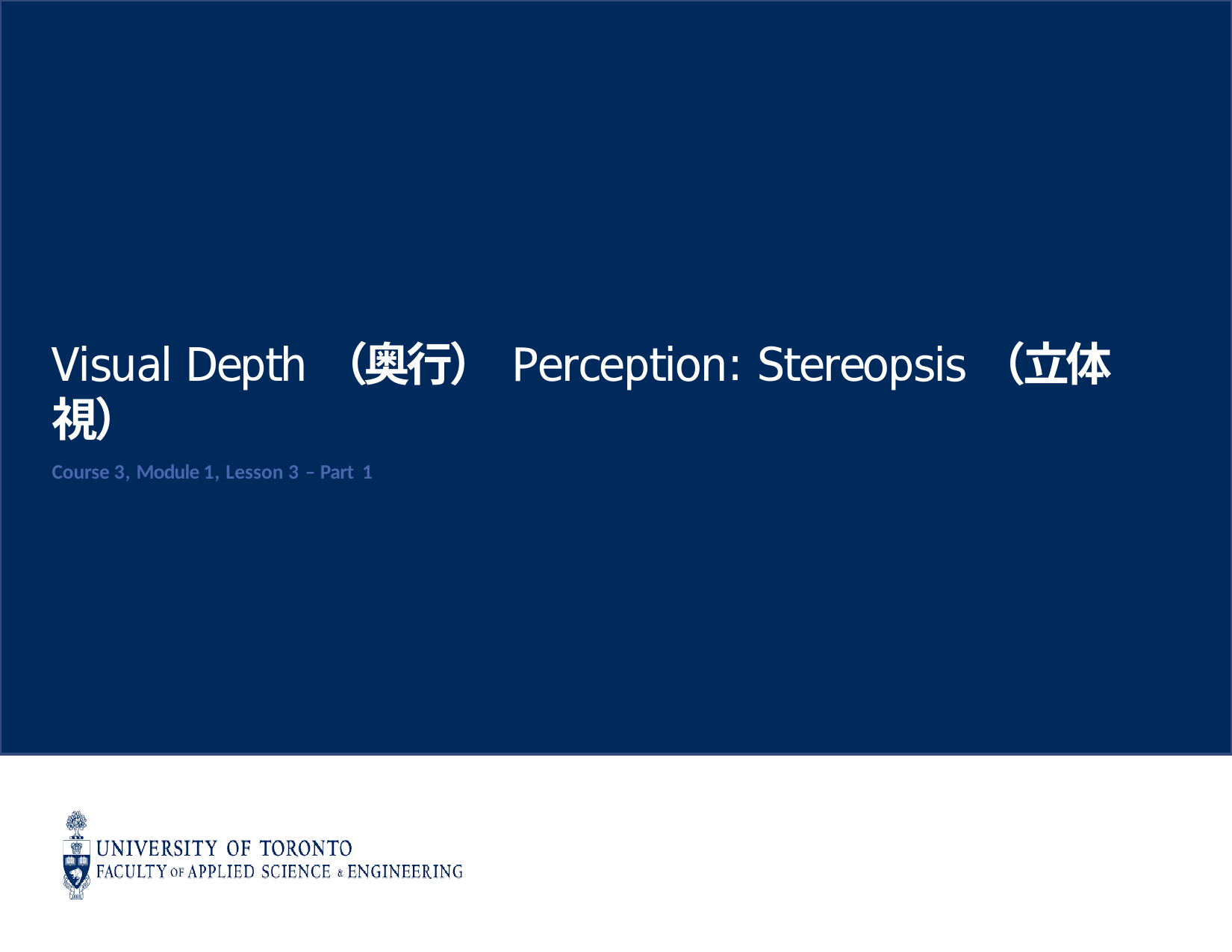

Visual Depth（奥行） Perception: Stereopsis（立体視）
Course 3, Module 1, Lesson 3 – Part 1